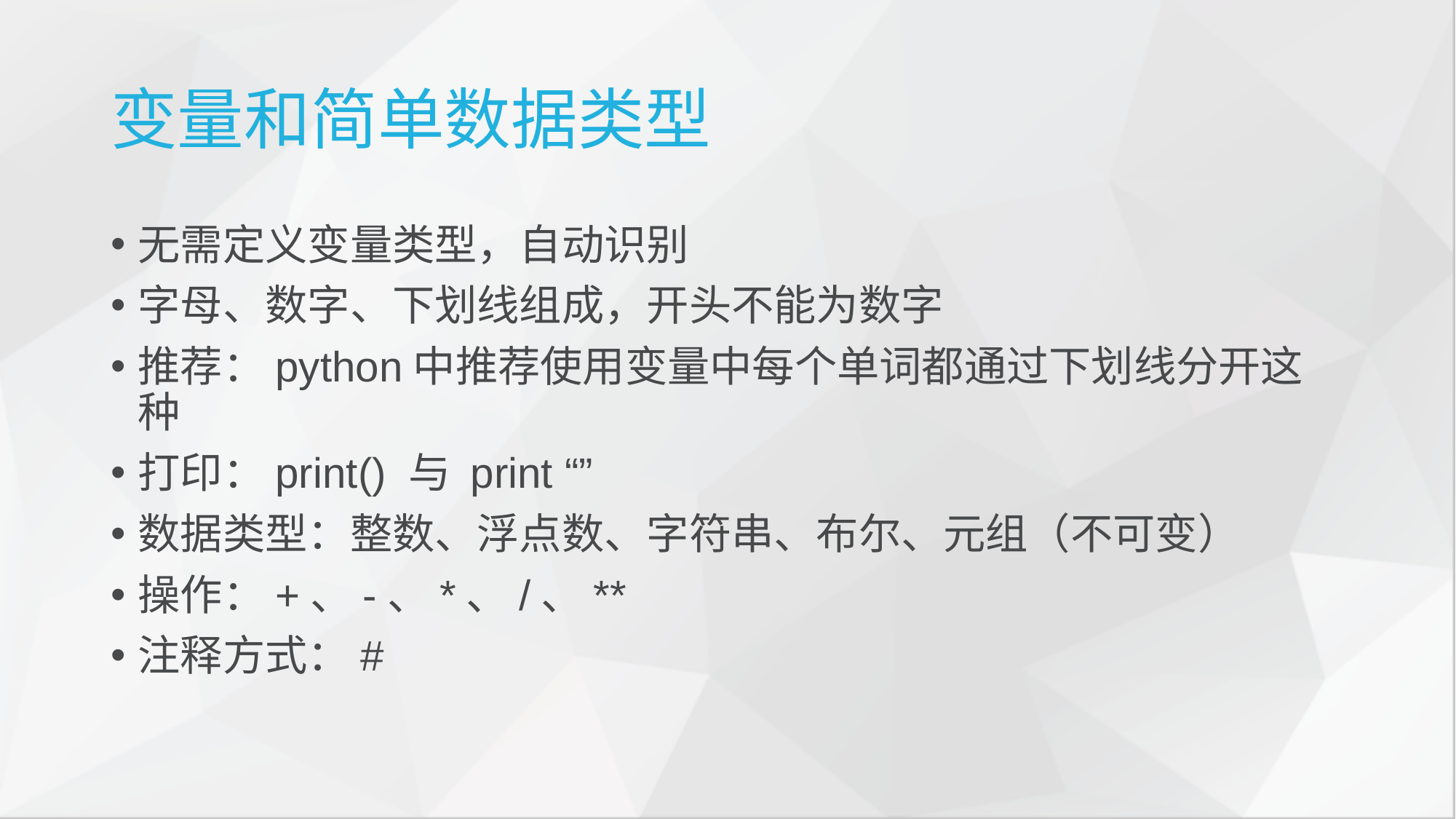

变量和简单数据类型
无需定义变量类型，自动识别
字母、数字、下划线组成，开头不能为数字
推荐：python中推荐使用变量中每个单词都通过下划线分开这种
打印：print() 与 print “”
数据类型：整数、浮点数、字符串、布尔、元组（不可变）
操作：+、-、*、/、**
注释方式：#